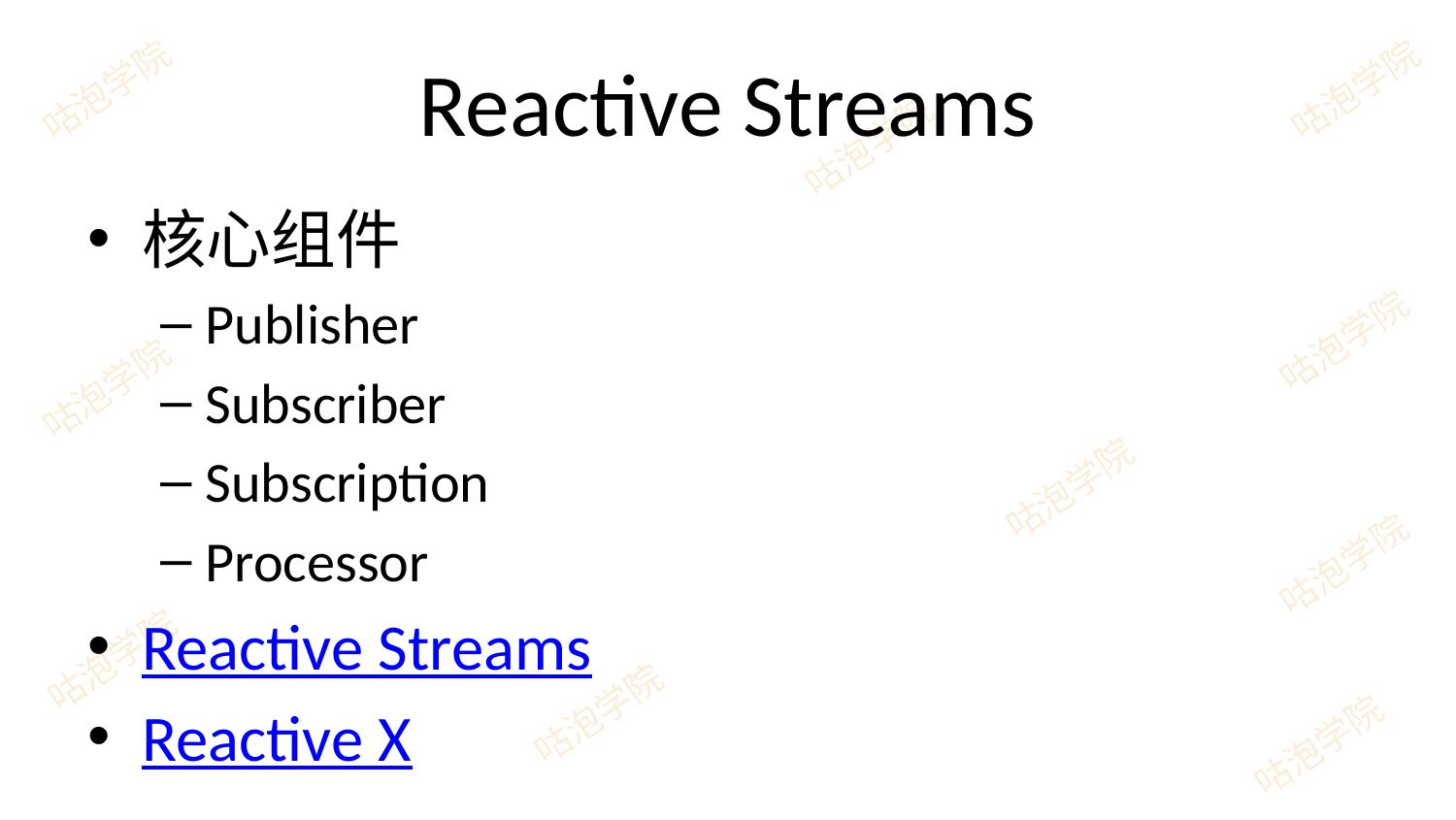

# Reactive Streams
核心组件
Publisher
Subscriber
Subscription
Processor
Reactive Streams
Reactive X